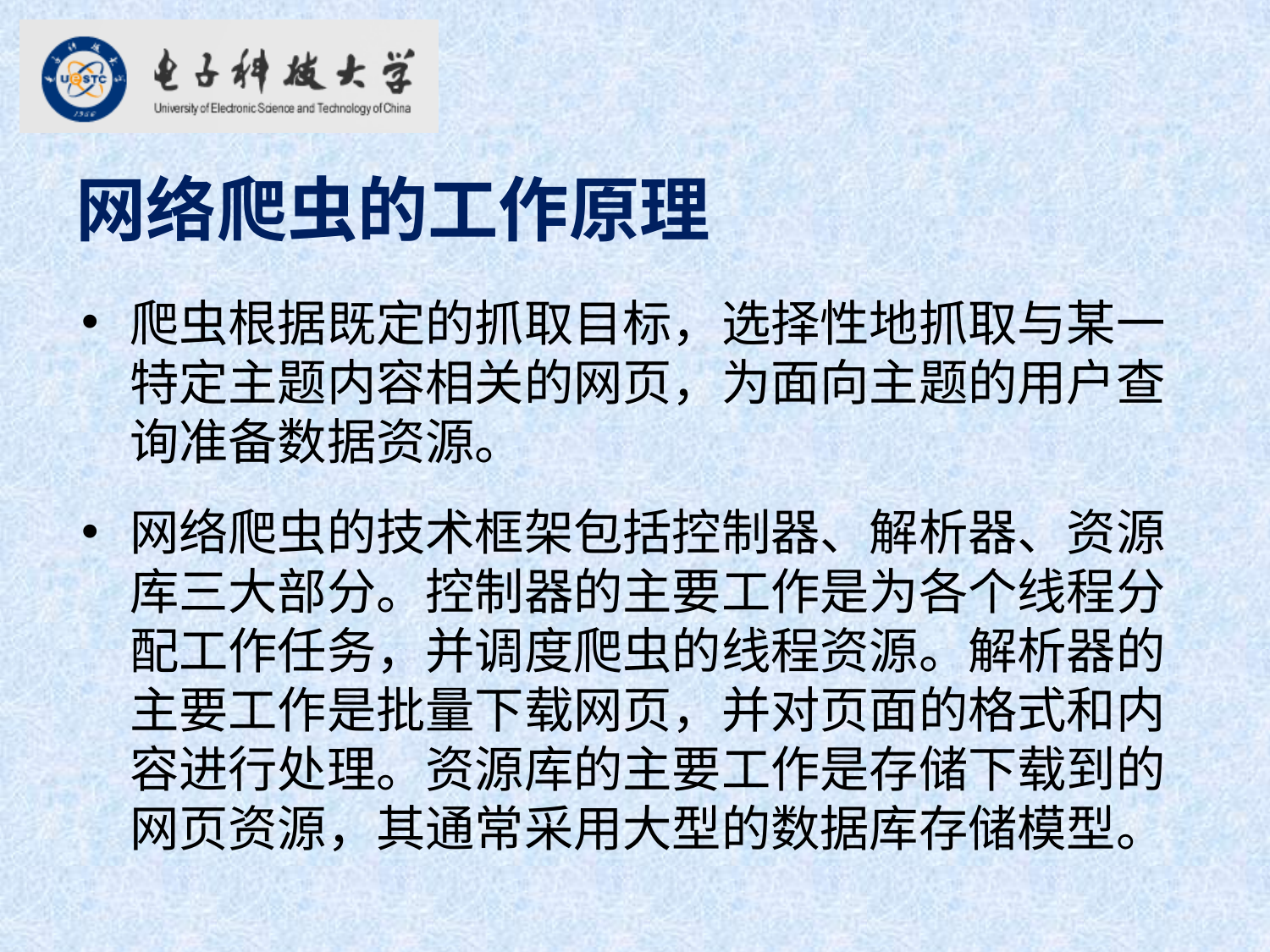

网络爬虫的工作原理
爬虫根据既定的抓取目标，选择性地抓取与某一特定主题内容相关的网页，为面向主题的用户查询准备数据资源。
网络爬虫的技术框架包括控制器、解析器、资源库三大部分。控制器的主要工作是为各个线程分配工作任务，并调度爬虫的线程资源。解析器的主要工作是批量下载网页，并对页面的格式和内容进行处理。资源库的主要工作是存储下载到的网页资源，其通常采用大型的数据库存储模型。